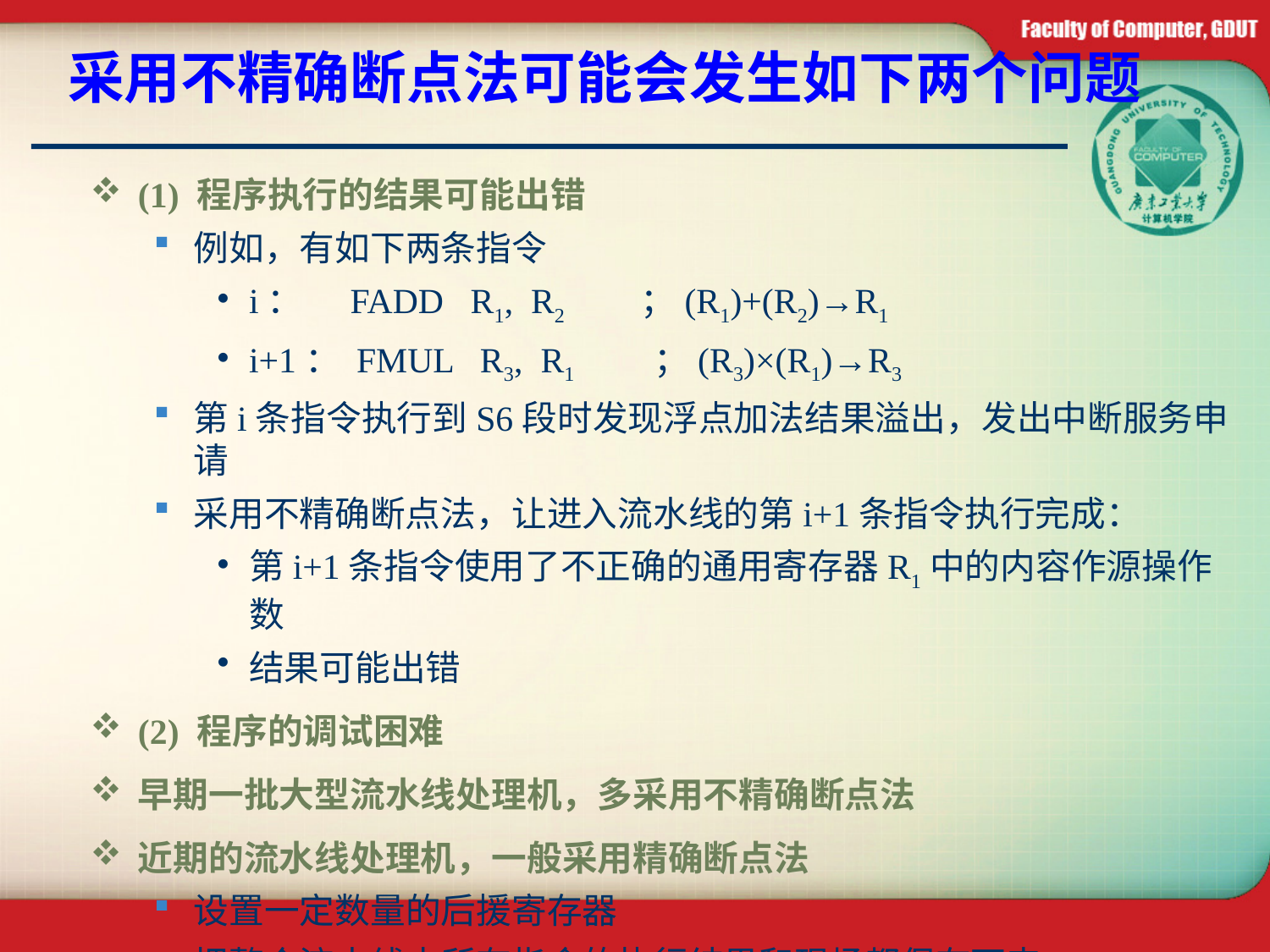

# 采用不精确断点法可能会发生如下两个问题
(1) 程序执行的结果可能出错
例如，有如下两条指令
i：     FADD   R1,  R2        ；(R1)+(R2)→R1
i+1： FMUL   R3,  R1        ；(R3)×(R1)→R3
第i条指令执行到S6段时发现浮点加法结果溢出，发出中断服务申请
采用不精确断点法，让进入流水线的第i+1条指令执行完成：
第i+1条指令使用了不正确的通用寄存器R1中的内容作源操作数
结果可能出错
(2) 程序的调试困难
早期一批大型流水线处理机，多采用不精确断点法
近期的流水线处理机，一般采用精确断点法
设置一定数量的后援寄存器
把整个流水线中所有指令的执行结果和现场都保存下来